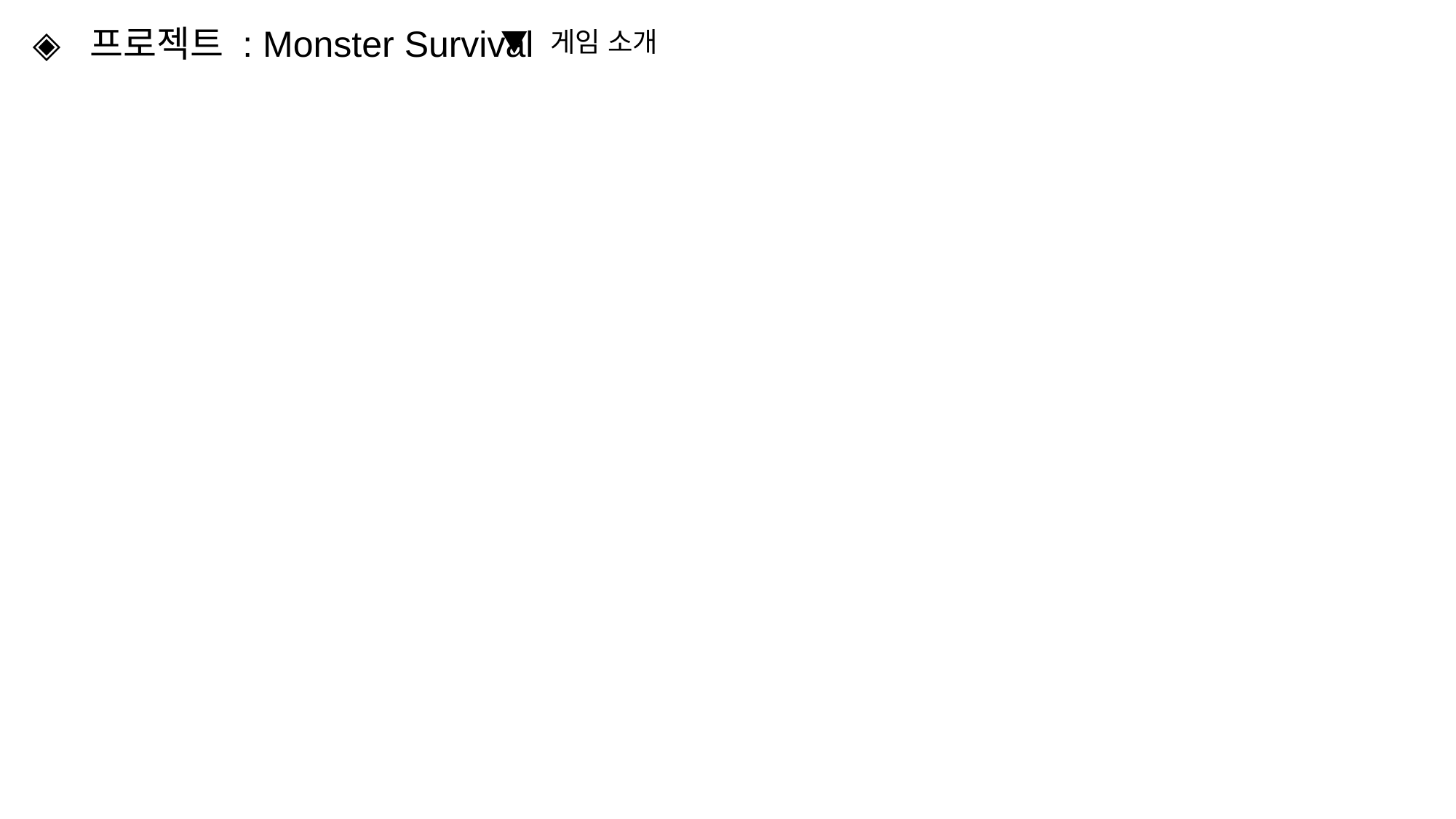

◈  프로젝트 : Monster Survival
▼  게임 소개